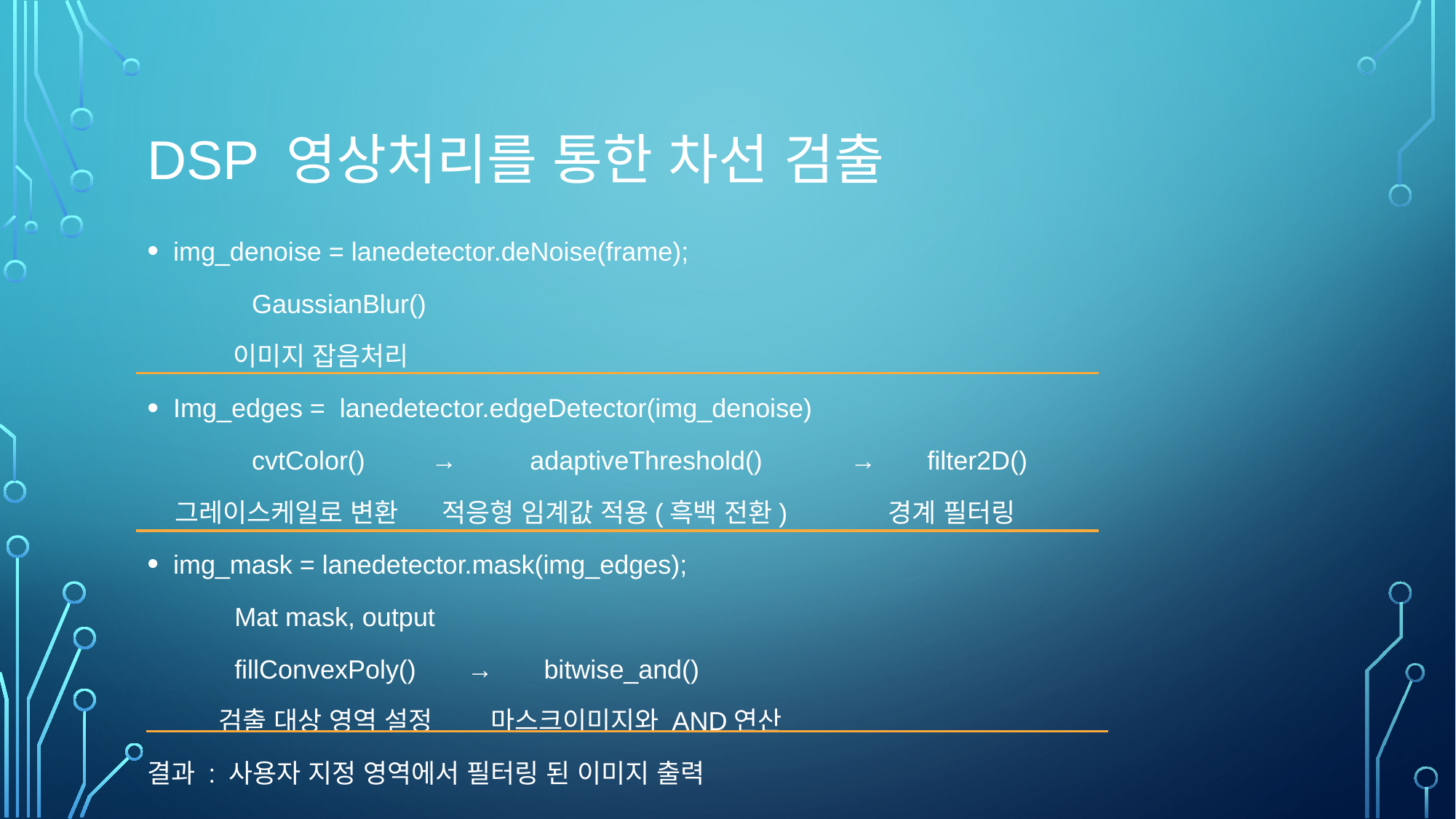

# DSP 영상처리를 통한 차선 검출
img_denoise = lanedetector.deNoise(frame);
	GaussianBlur()
           이미지 잡음처리
Img_edges =  lanedetector.edgeDetector(img_denoise)
	cvtColor()         →          adaptiveThreshold()            →       filter2D()
   그레이스케일로 변환      적응형 임계값 적용(흑백 전환)             경계 필터링
img_mask = lanedetector.mask(img_edges);
            Mat mask, output
            fillConvexPoly()       →       bitwise_and()
         검출 대상 영역 설정        마스크이미지와 AND연산
결과 : 사용자 지정 영역에서 필터링 된 이미지 출력